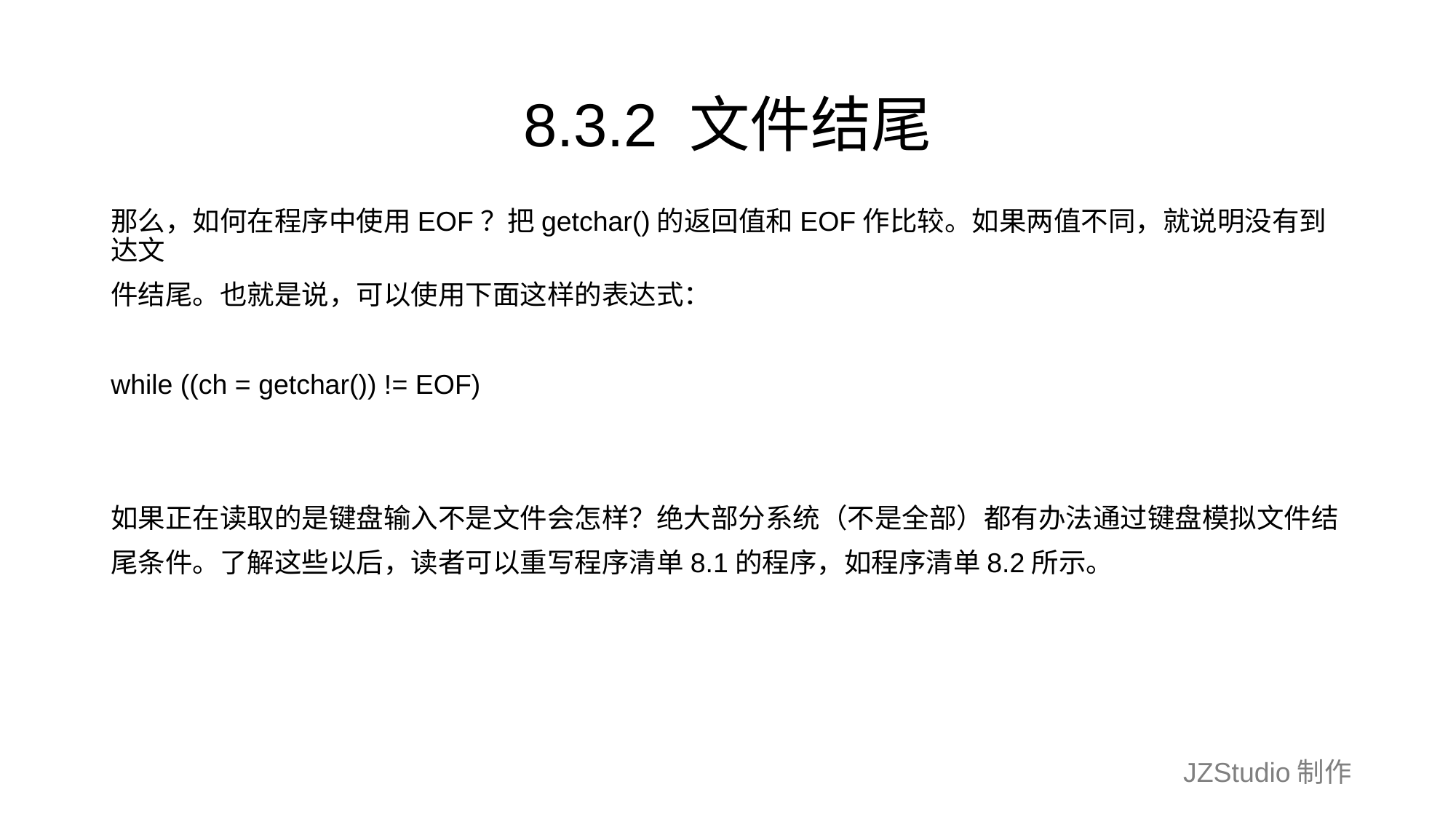

# 8.3.2 文件结尾
那么，如何在程序中使用EOF？把getchar()的返回值和EOF作比较。如果两值不同，就说明没有到达文
件结尾。也就是说，可以使用下面这样的表达式：

while ((ch = getchar()) != EOF)

如果正在读取的是键盘输入不是文件会怎样？绝大部分系统（不是全部）都有办法通过键盘模拟文件结
尾条件。了解这些以后，读者可以重写程序清单8.1的程序，如程序清单8.2所示。